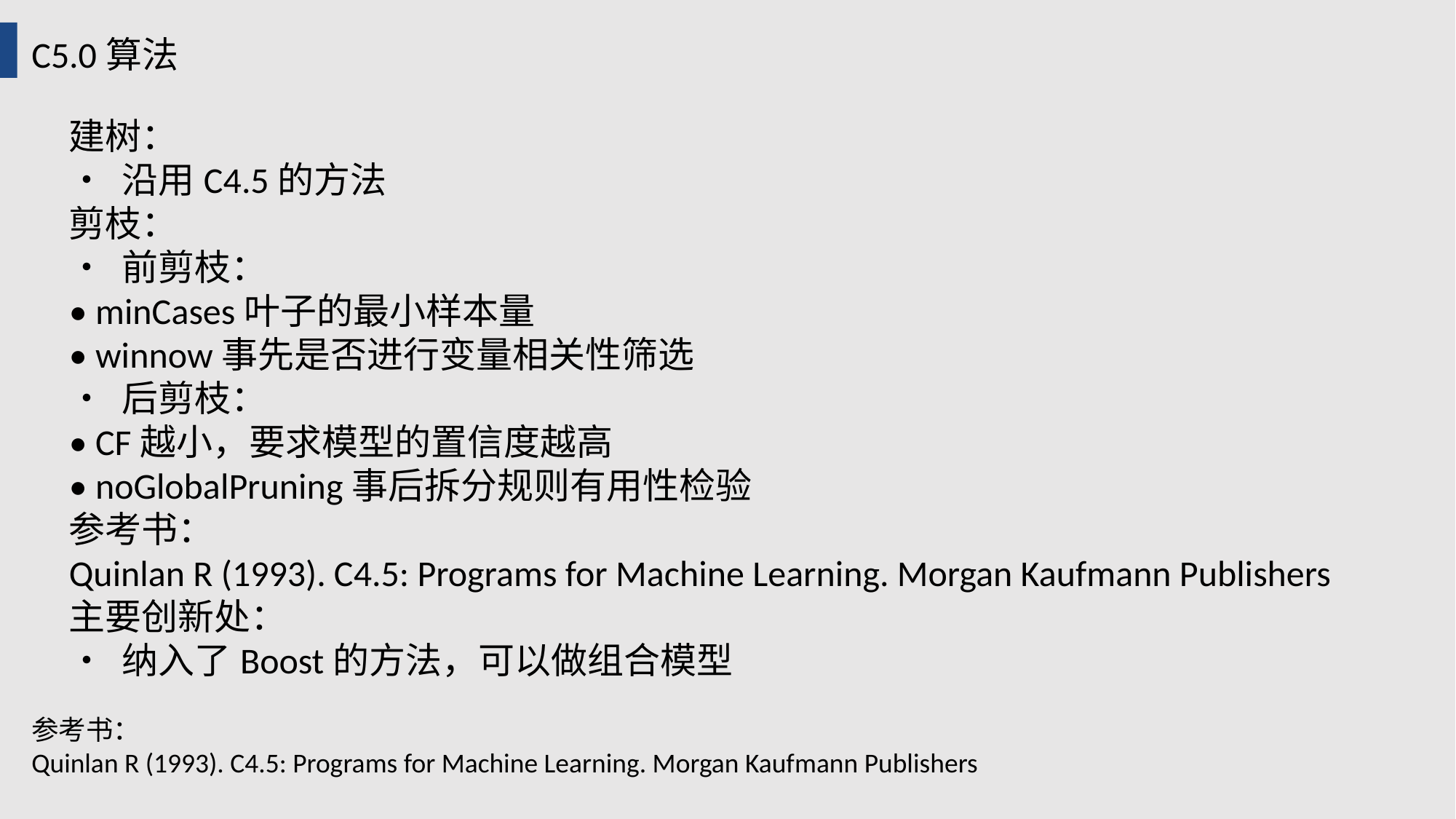

C5.0算法
建树：
• 沿用C4.5的方法
剪枝：
• 前剪枝：
• minCases叶子的最小样本量
• winnow事先是否进行变量相关性筛选
• 后剪枝：
• CF越小，要求模型的置信度越高
• noGlobalPruning事后拆分规则有用性检验
参考书：
Quinlan R (1993). C4.5: Programs for Machine Learning. Morgan Kaufmann Publishers
主要创新处：
• 纳入了Boost的方法，可以做组合模型
参考书：
Quinlan R (1993). C4.5: Programs for Machine Learning. Morgan Kaufmann Publishers